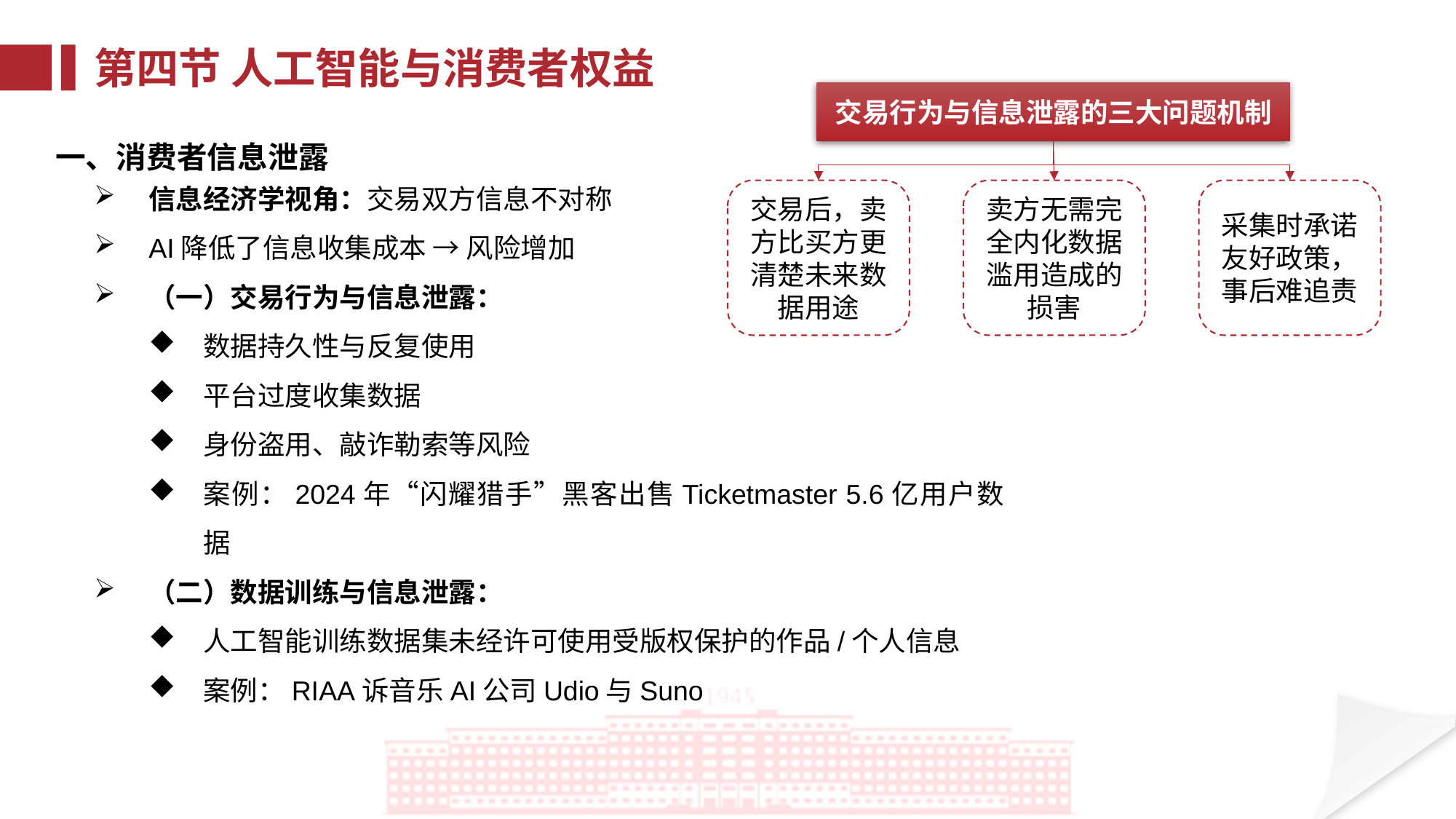

第四节 人工智能与消费者权益
交易行为与信息泄露的三大问题机制
一、消费者信息泄露
采集时承诺友好政策，事后难追责
卖方无需完全内化数据滥用造成的损害
交易后，卖方比买方更清楚未来数据用途
信息经济学视角：交易双方信息不对称
AI降低了信息收集成本 → 风险增加
（一）交易行为与信息泄露：
数据持久性与反复使用
平台过度收集数据
身份盗用、敲诈勒索等风险
案例：2024年“闪耀猎手”黑客出售Ticketmaster 5.6亿用户数据
（二）数据训练与信息泄露：
人工智能训练数据集未经许可使用受版权保护的作品/个人信息
案例：RIAA诉音乐AI公司Udio与Suno